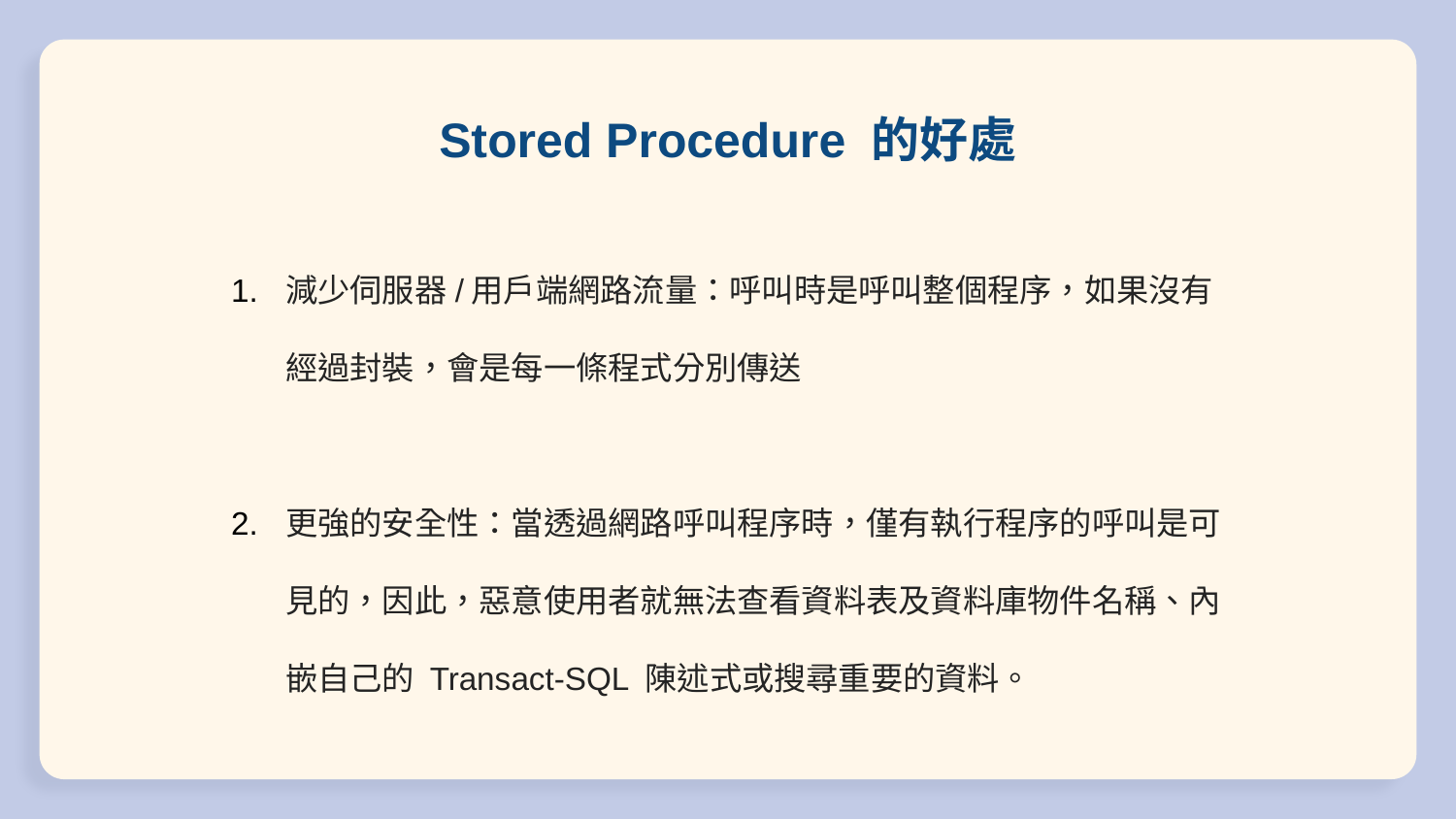

# Stored Procedure 的好處
減少伺服器/用戶端網路流量：呼叫時是呼叫整個程序，如果沒有經過封裝，會是每一條程式分別傳送

更強的安全性：當透過網路呼叫程序時，僅有執行程序的呼叫是可見的，因此，惡意使用者就無法查看資料表及資料庫物件名稱、內嵌自己的 Transact-SQL 陳述式或搜尋重要的資料。